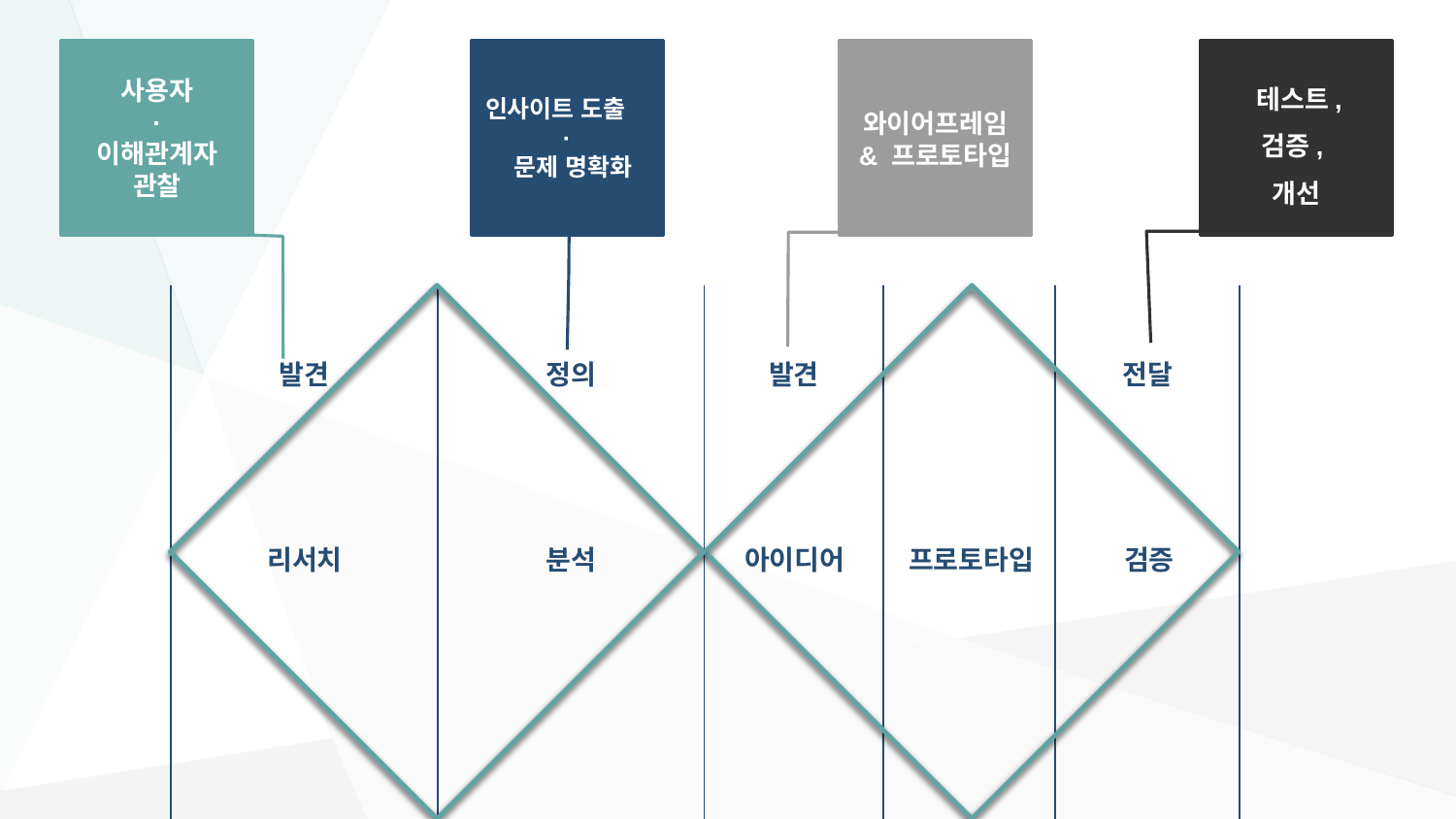

사용자
·
이해관계자 관찰

인사이트 도출
·
 문제 명확화

와이어프레임 & 프로토타입

 테스트,
검증,
개선
| 발견 | 정의 | 발견 |  | 전달 |
| --- | --- | --- | --- | --- |
|  |  |  |  |  |

| 리서치 | 분석 | 아이디어 | 프로토타입 | 검증 |
| --- | --- | --- | --- | --- |